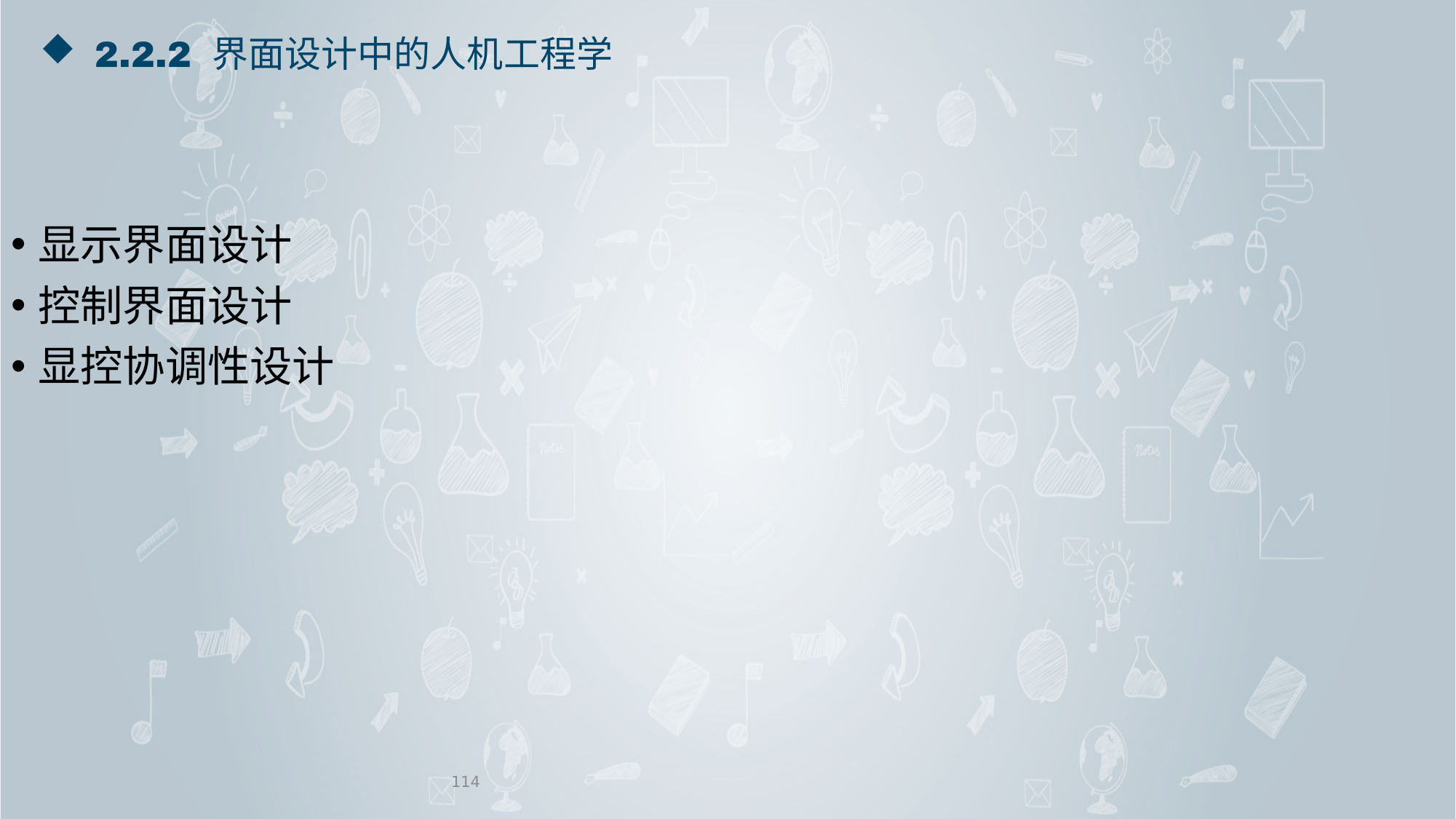

# 2.2.2 界面设计中的人机工程学
显示界面设计
控制界面设计
显控协调性设计
114